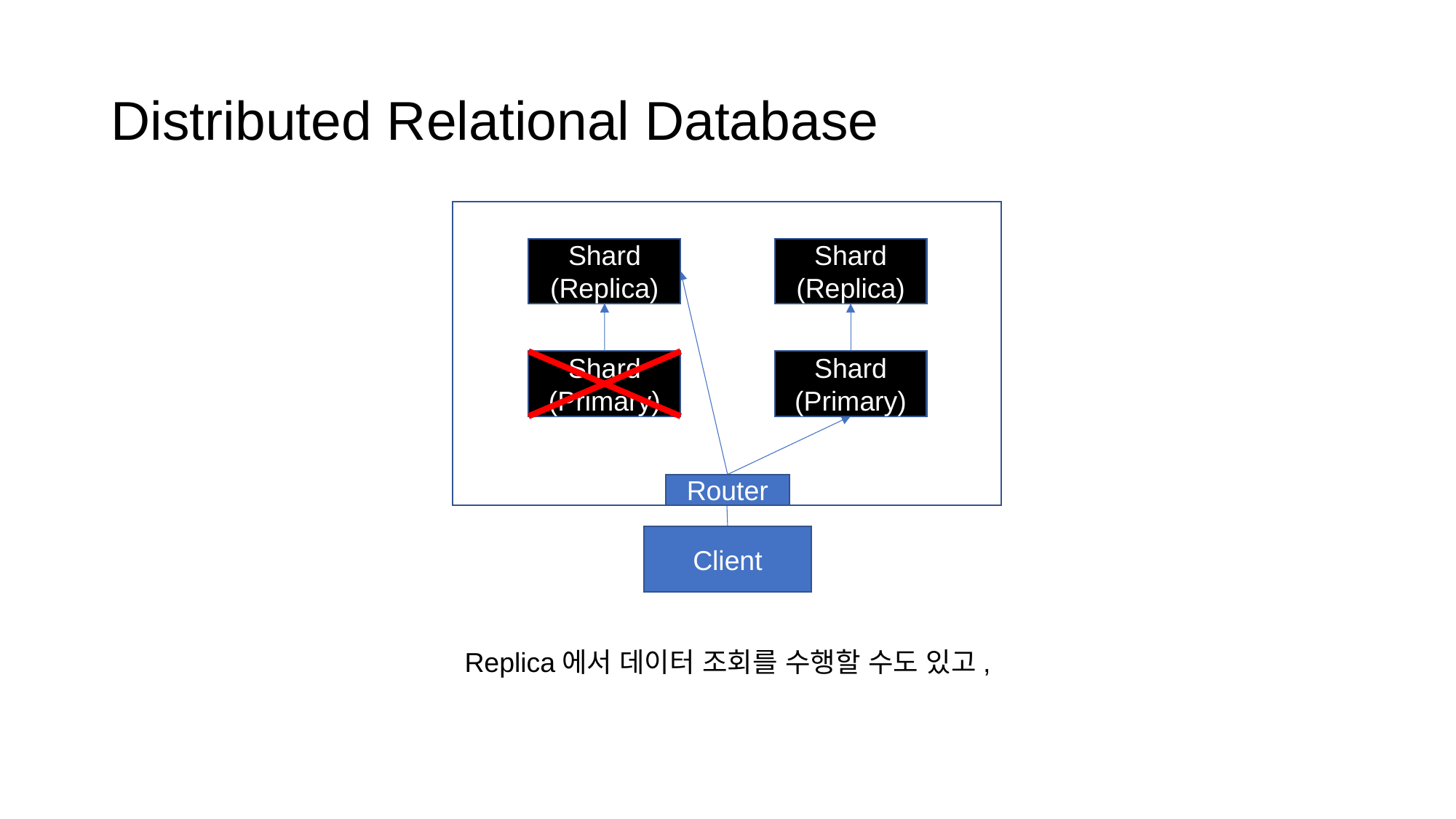

# Distributed Relational Database

Shard
(Replica)
Shard
(Replica)
Shard
(Primary)
Shard
(Primary)
Router
Client
Replica에서 데이터 조회를 수행할 수도 있고,